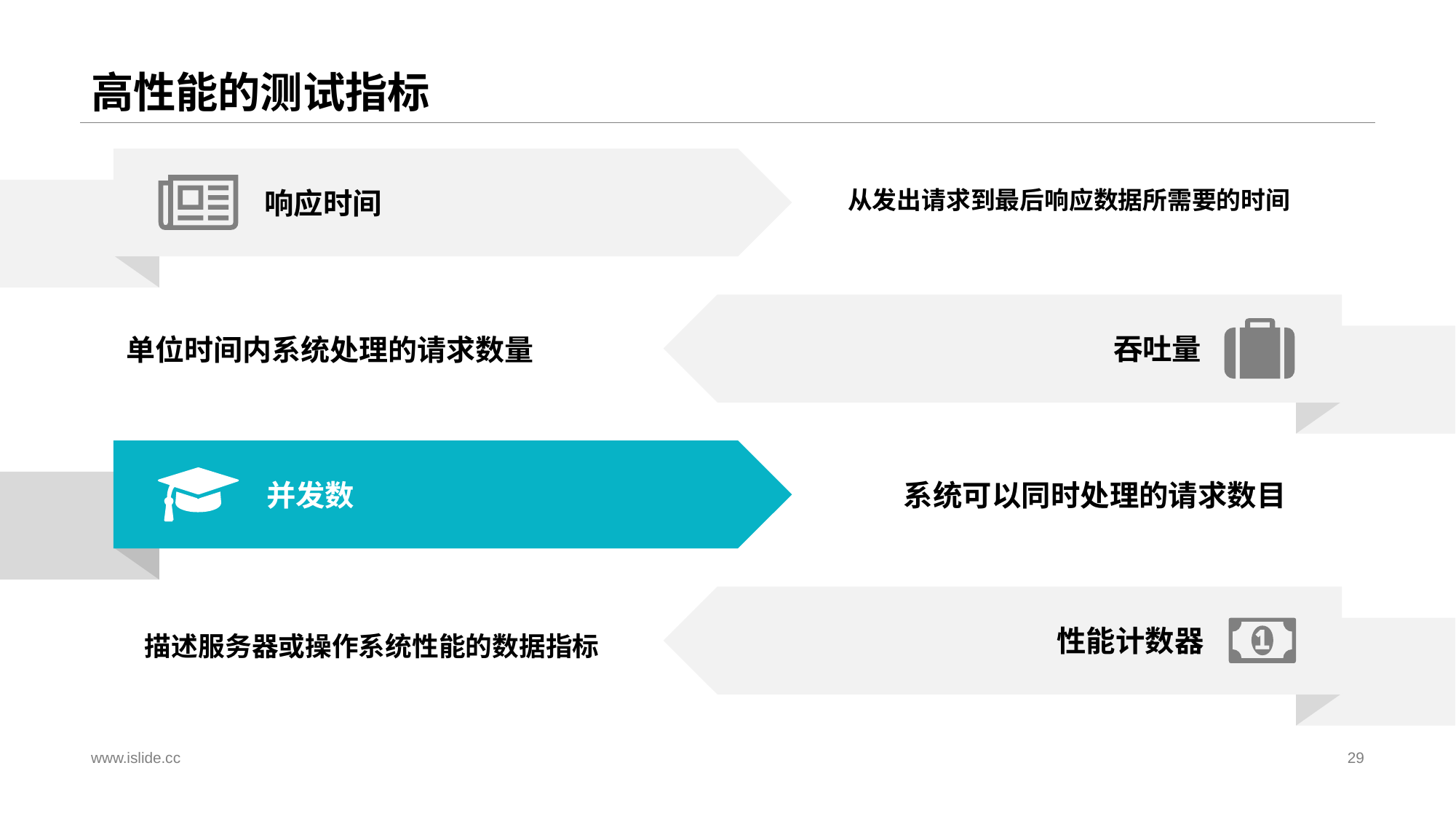

# 高性能的测试指标

从发出请求到最后响应数据所需要的时间
响应时间

单位时间内系统处理的请求数量
吞吐量

并发数
系统可以同时处理的请求数目

性能计数器

描述服务器或操作系统性能的数据指标

www.islide.cc
29